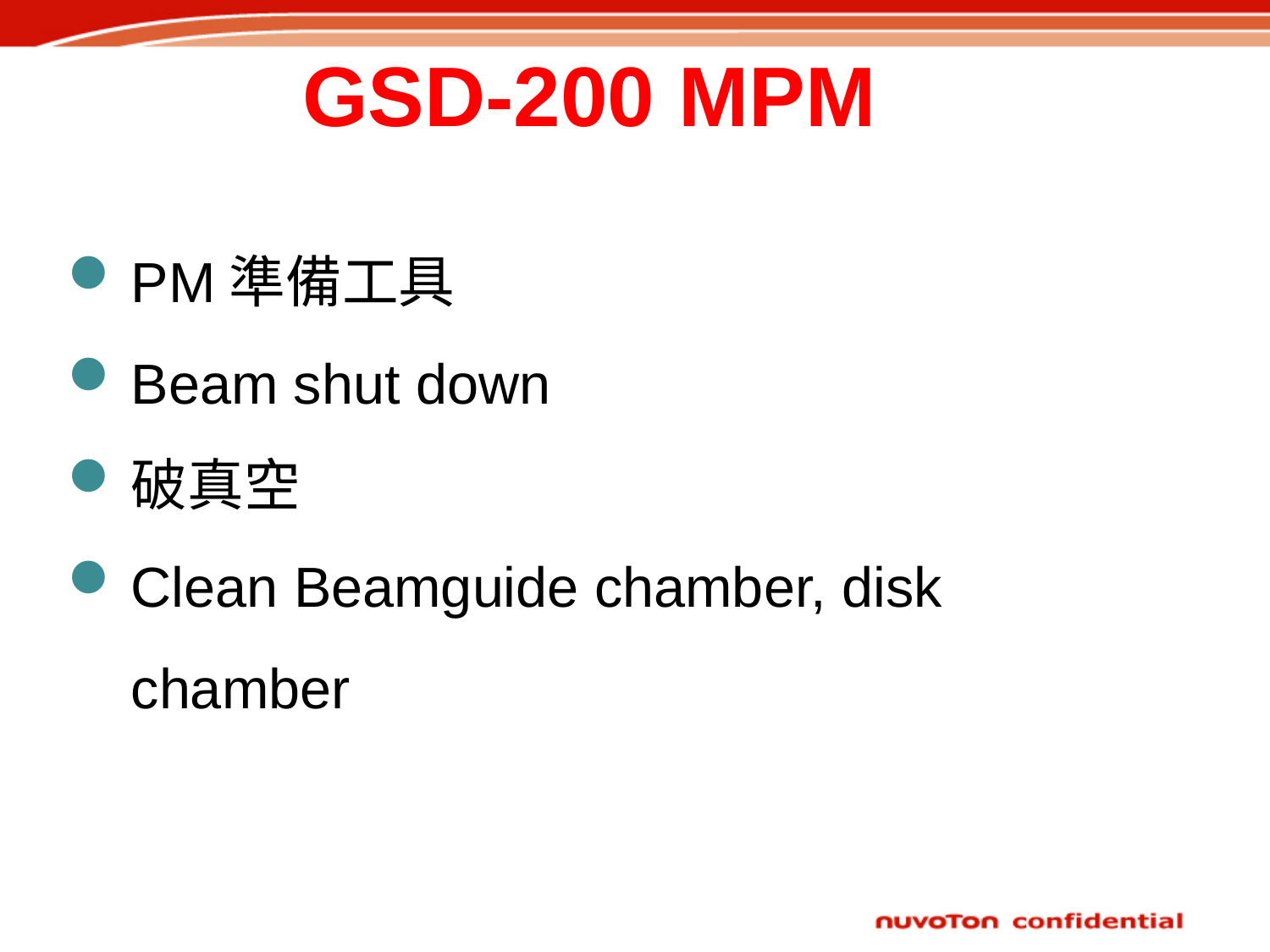

GSD-200 MPM
PM準備工具
Beam shut down
破真空
Clean Beamguide chamber, disk chamber